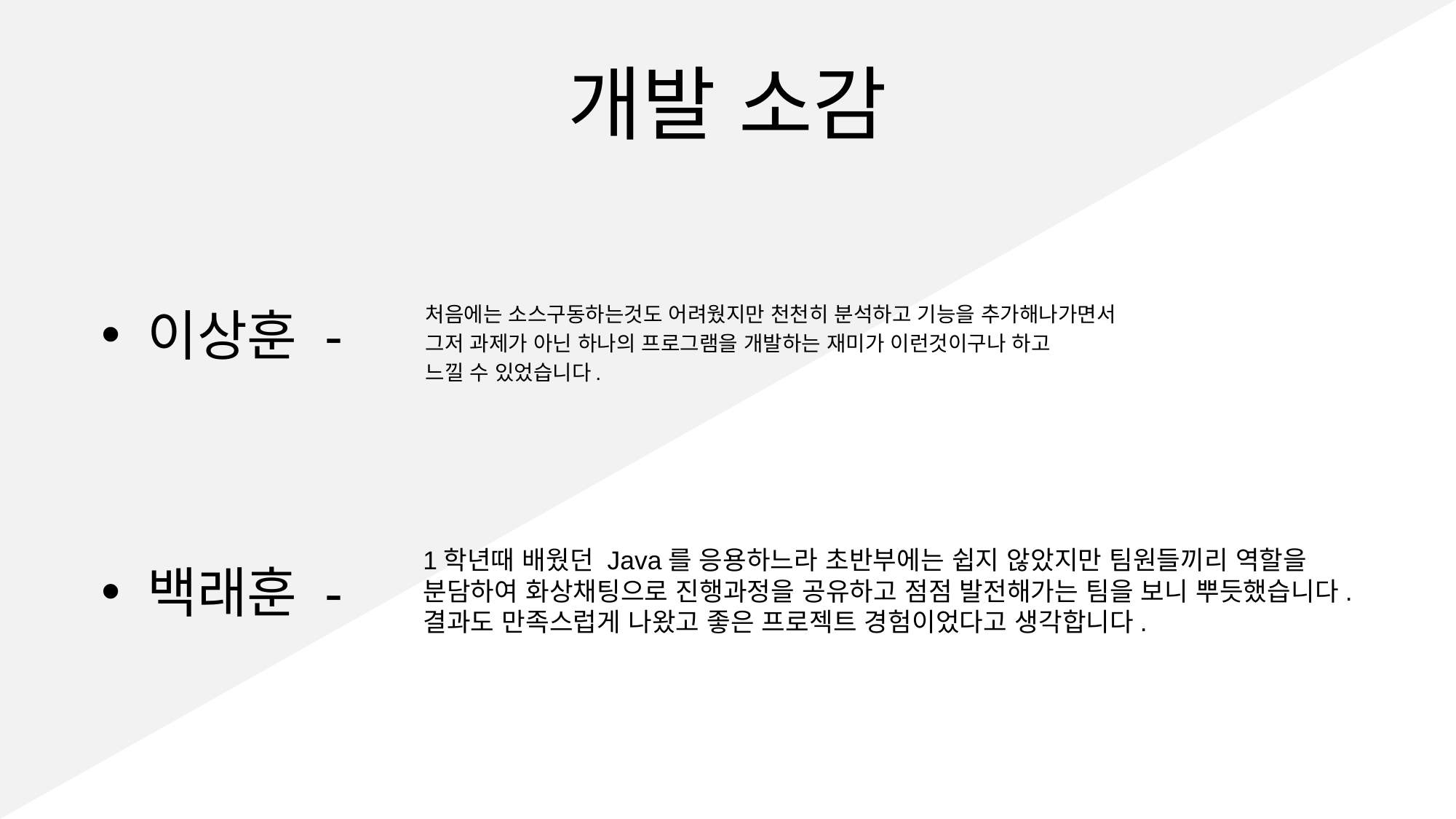

# 개발 소감
이상훈 -
처음에는 소스구동하는것도 어려웠지만 천천히 분석하고 기능을 추가해나가면서
그저 과제가 아닌 하나의 프로그램을 개발하는 재미가 이런것이구나 하고
느낄 수 있었습니다.
1학년때 배웠던 Java를 응용하느라 초반부에는 쉽지 않았지만 팀원들끼리 역할을 분담하여 화상채팅으로 진행과정을 공유하고 점점 발전해가는 팀을 보니 뿌듯했습니다. 결과도 만족스럽게 나왔고 좋은 프로젝트 경험이었다고 생각합니다.
백래훈 -